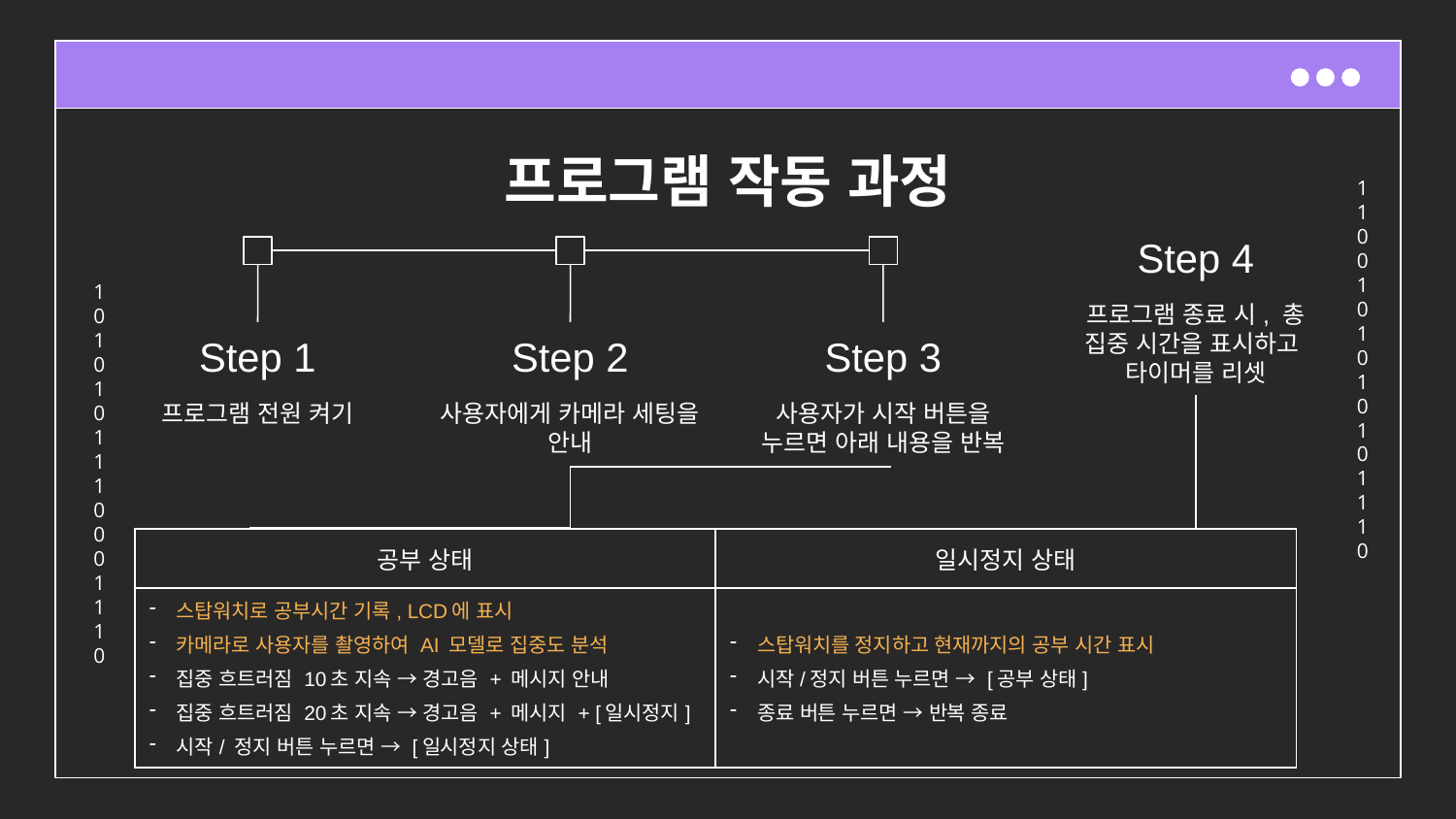

# 프로그램 작동 과정
Step 4

프로그램 종료 시, 총 집중 시간을 표시하고
타이머를 리셋
Step 1
Step 2
Step 3
프로그램 전원 켜기
사용자가 시작 버튼을 누르면 아래 내용을 반복
사용자에게 카메라 세팅을 안내
| 공부 상태 | 일시정지 상태 |
| --- | --- |
| 스탑워치로 공부시간 기록, LCD에 표시 카메라로 사용자를 촬영하여 AI 모델로 집중도 분석 집중 흐트러짐 10초 지속 → 경고음 + 메시지 안내 집중 흐트러짐 20초 지속 → 경고음 + 메시지 + [일시정지] 시작/ 정지 버튼 누르면 → [일시정지 상태] | 스탑워치를 정지하고 현재까지의 공부 시간 표시 시작/정지 버튼 누르면 → [공부 상태] 종료 버튼 누르면 → 반복 종료 |